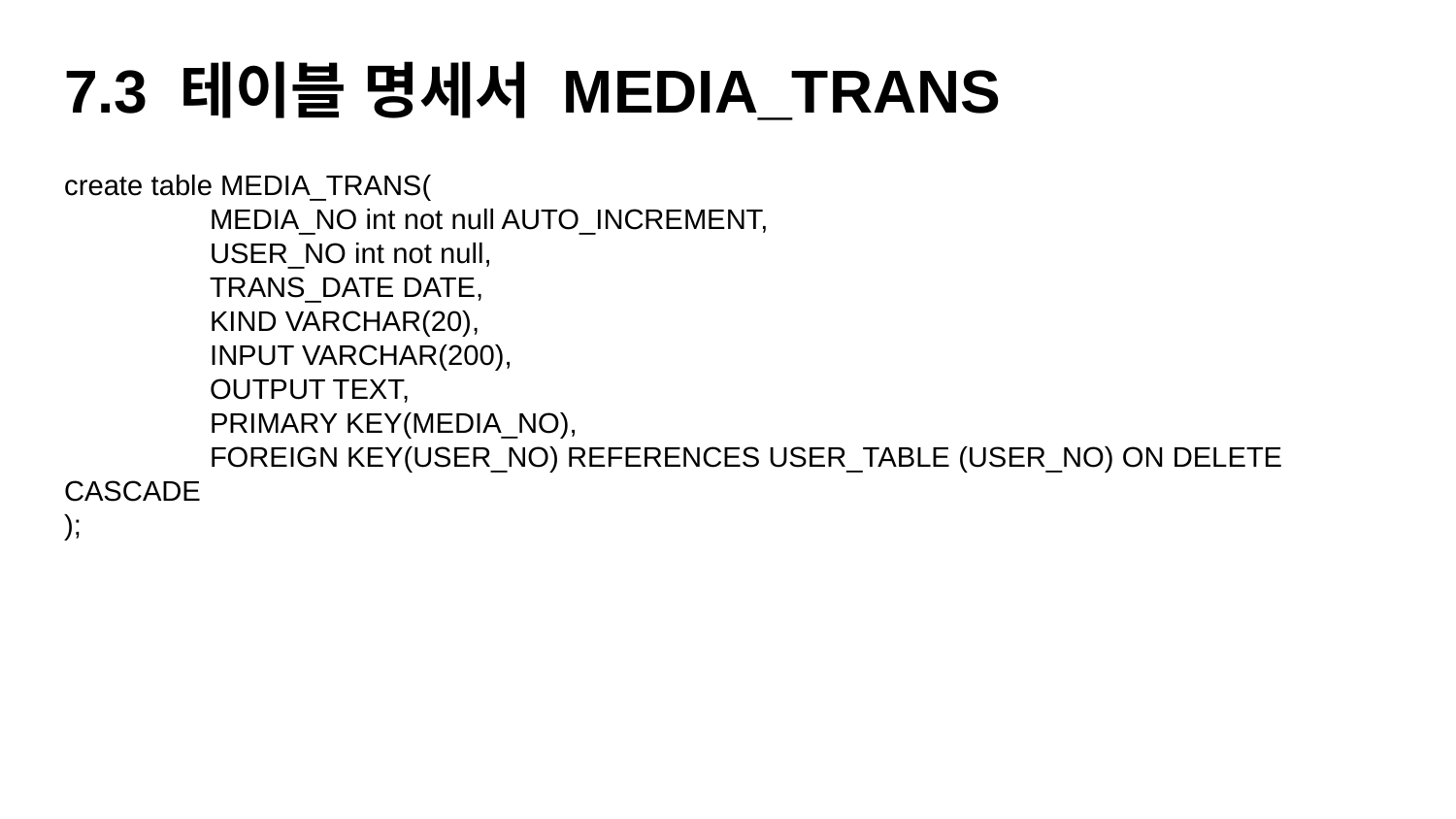

# 7.3 테이블 명세서 MEDIA_TRANS
create table MEDIA_TRANS(
	MEDIA_NO int not null AUTO_INCREMENT,
    	USER_NO int not null,
    	TRANS_DATE DATE,
    	KIND VARCHAR(20),
	INPUT VARCHAR(200),
	OUTPUT TEXT,
     	PRIMARY KEY(MEDIA_NO),
    	FOREIGN KEY(USER_NO) REFERENCES USER_TABLE (USER_NO) ON DELETE CASCADE
);